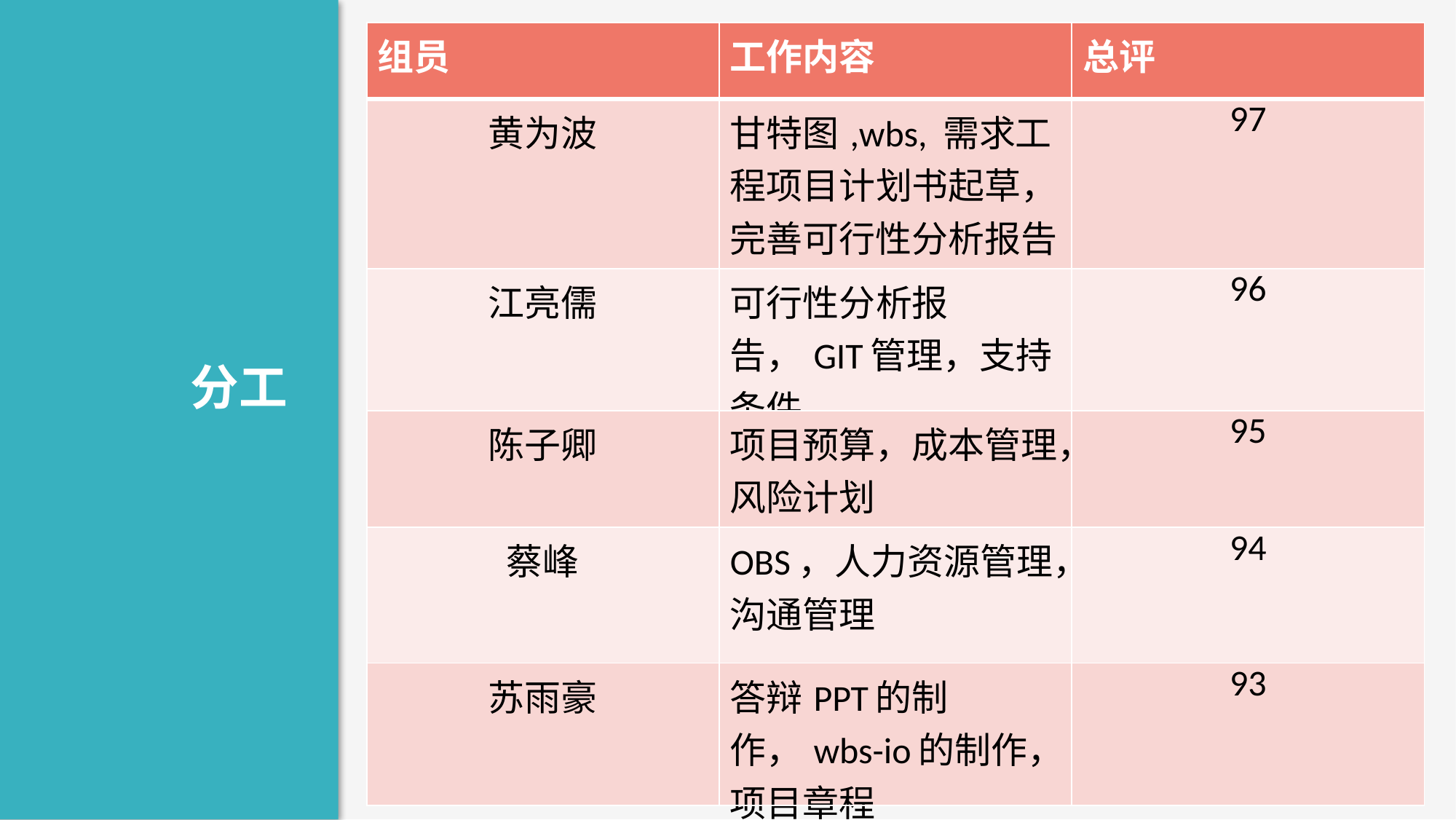

| 组员 | 工作内容 | 总评 |
| --- | --- | --- |
| 黄为波 | 甘特图,wbs, 需求工程项目计划书起草，完善可行性分析报告 | 97 |
| 江亮儒 | 可行性分析报告，GIT管理，支持条件， | 96 |
| 陈子卿 | 项目预算，成本管理，风险计划 | 95 |
| 蔡峰 | OBS，人力资源管理，沟通管理 | 94 |
| 苏雨豪 | 答辩PPT的制作，wbs-io的制作，项目章程 | 93 |
分工